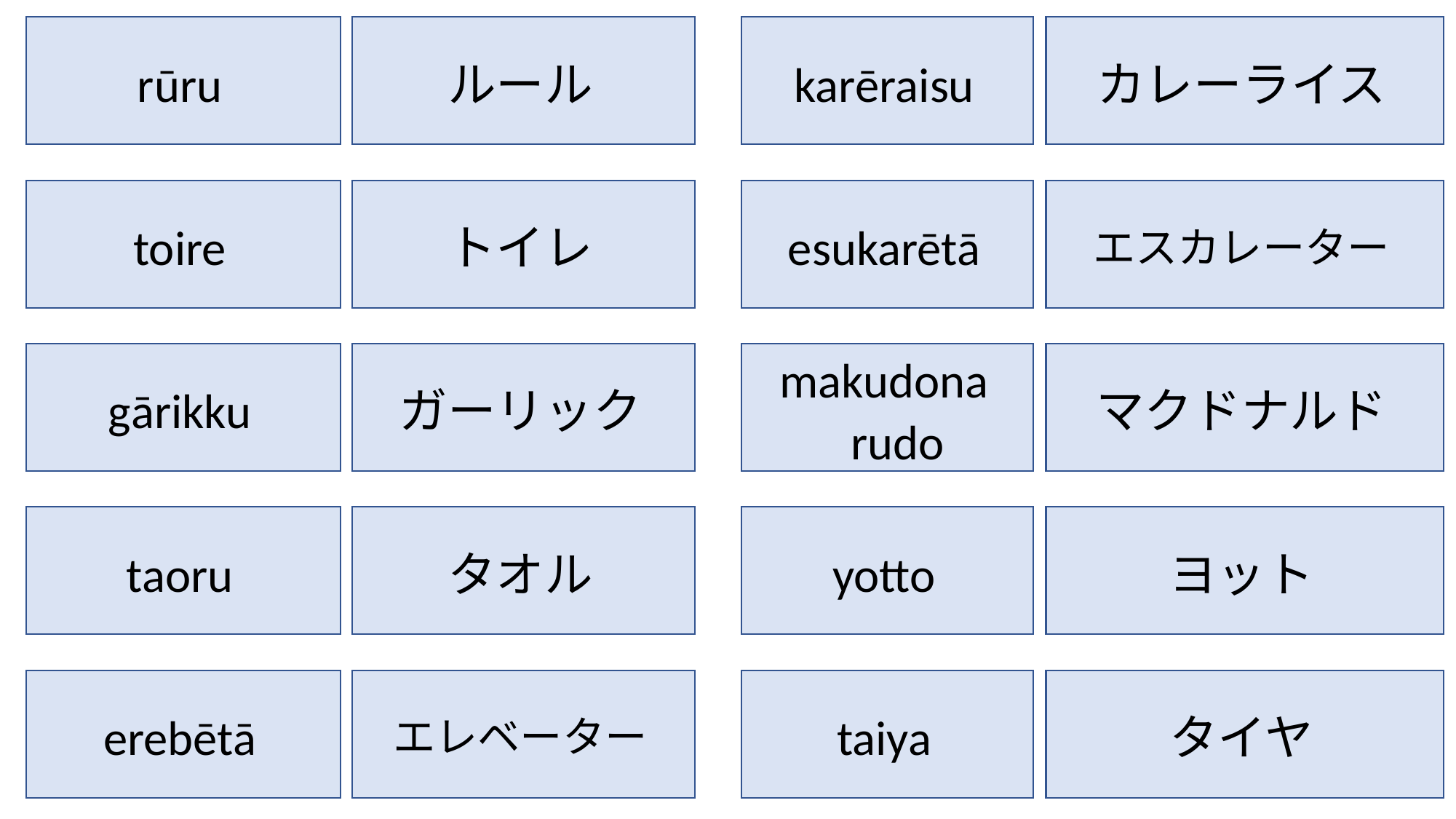

rūru
ルール
karēraisu
カレーライス
toire
トイレ
esukarētā
エスカレーター
gārikku
ガーリック
makudonarudo
マクドナルド
taoru
タオル
yotto
ヨット
erebētā
エレベーター
taiya
タイヤ